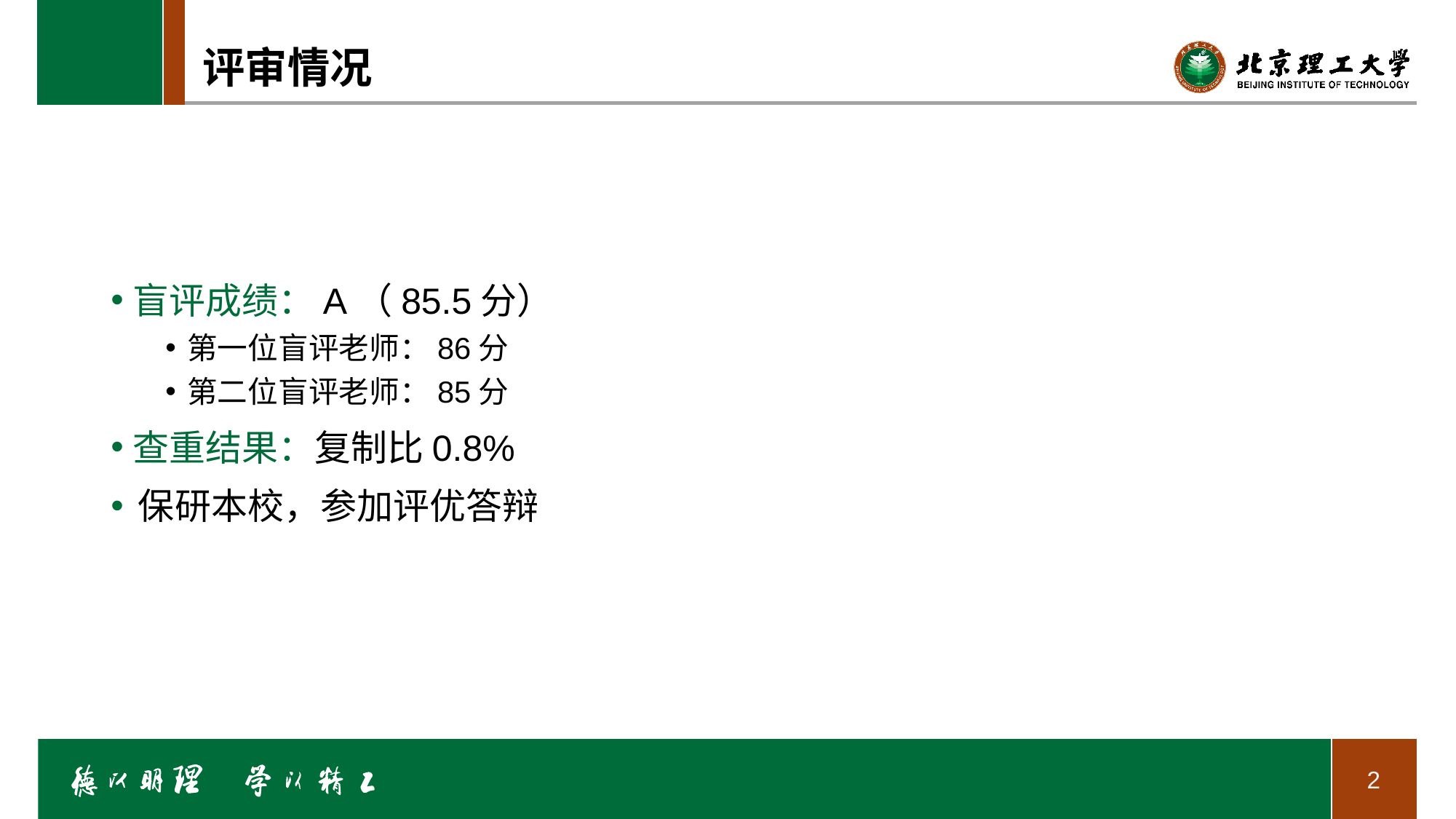

# 评审情况
盲评成绩：A（85.5分）
第一位盲评老师：86分
第二位盲评老师：85分
查重结果：复制比0.8%
保研本校，参加评优答辩